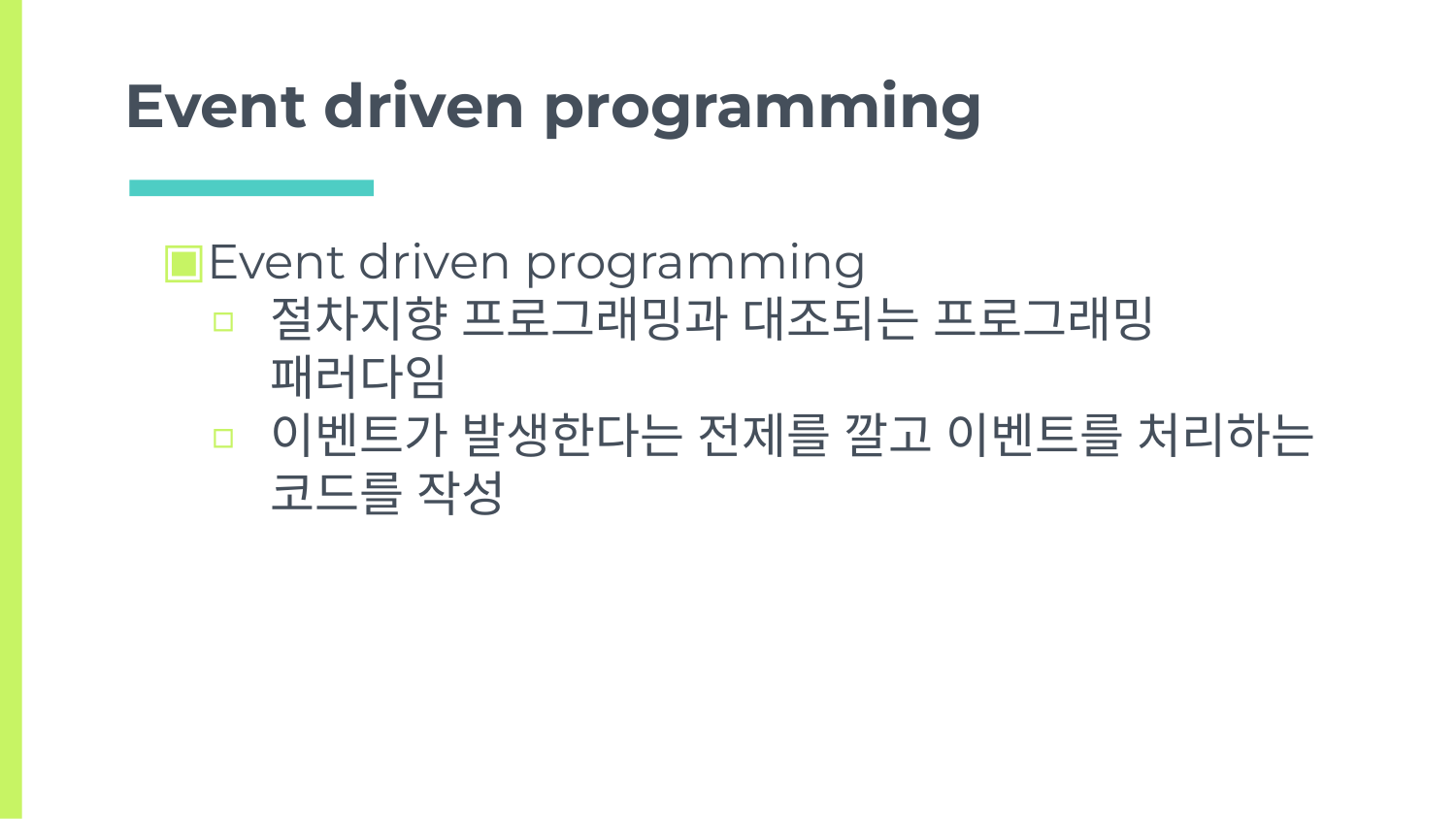

# Event driven programming
Event driven programming
절차지향 프로그래밍과 대조되는 프로그래밍 패러다임
이벤트가 발생한다는 전제를 깔고 이벤트를 처리하는 코드를 작성